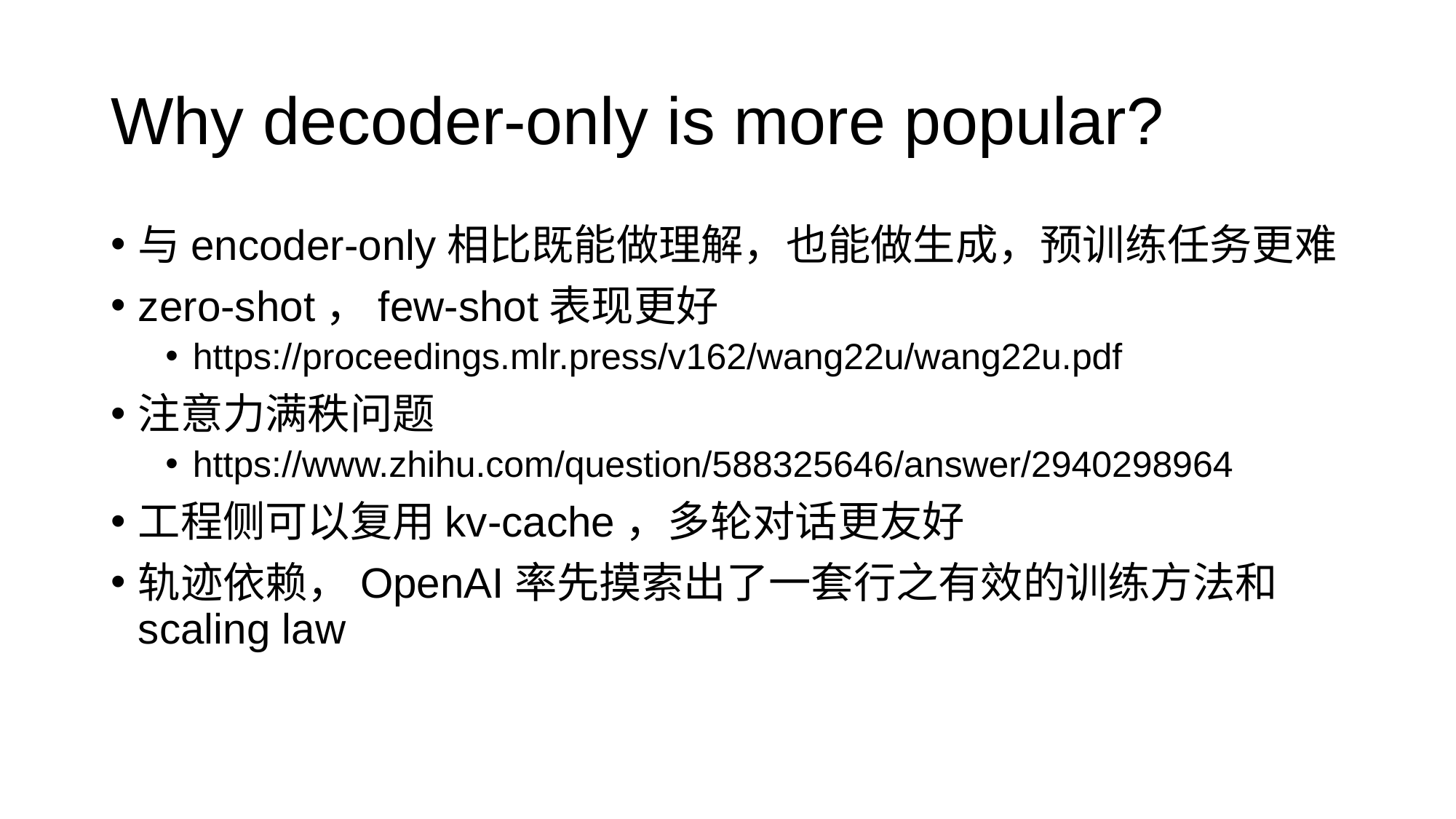

# Why decoder-only is more popular?
与encoder-only相比既能做理解，也能做生成，预训练任务更难
zero-shot，few-shot表现更好
https://proceedings.mlr.press/v162/wang22u/wang22u.pdf
注意力满秩问题
https://www.zhihu.com/question/588325646/answer/2940298964
工程侧可以复用kv-cache，多轮对话更友好
轨迹依赖，OpenAI率先摸索出了一套行之有效的训练方法和scaling law